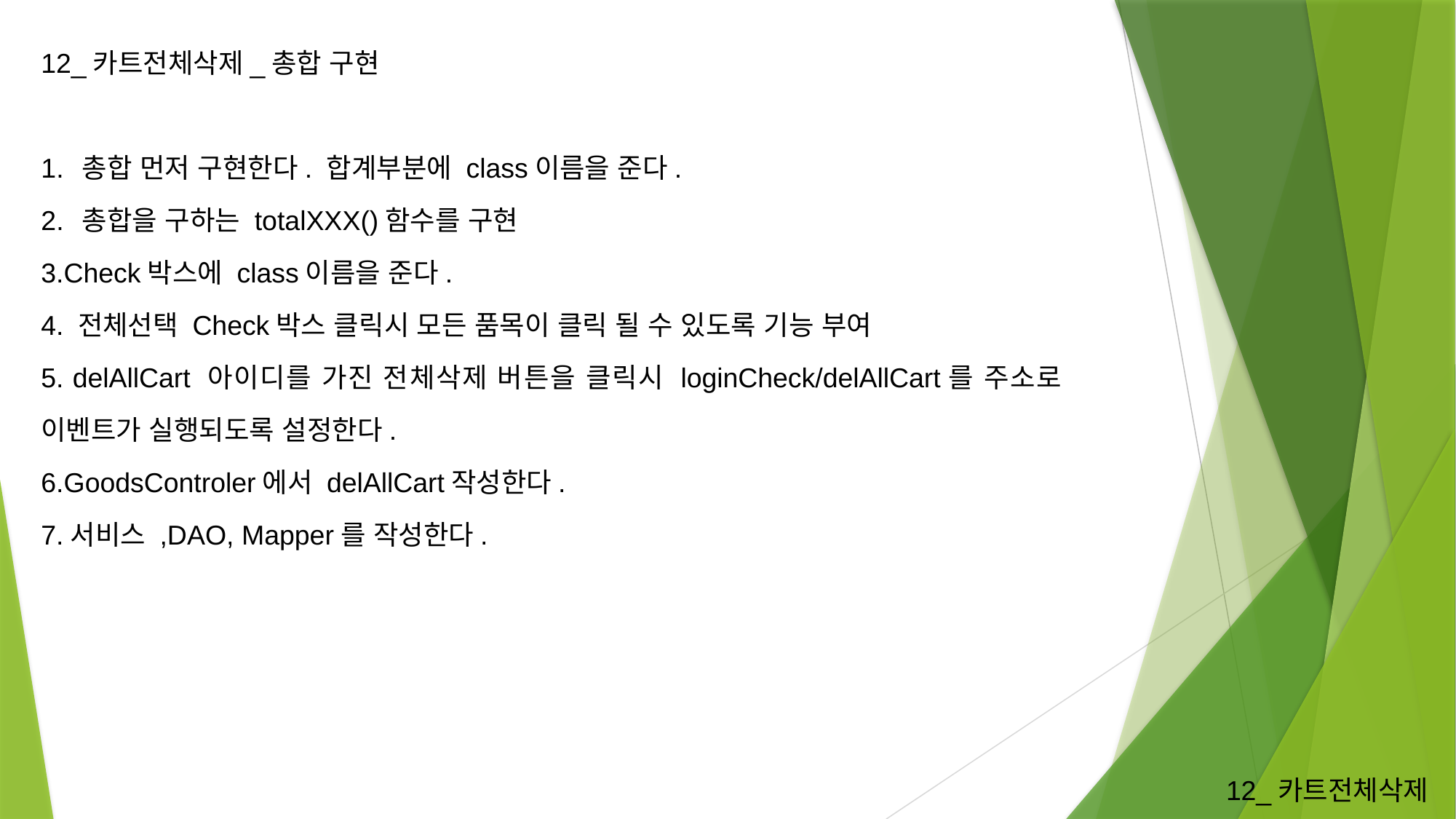

12_카트전체삭제_총합 구현

총합 먼저 구현한다. 합계부분에 class이름을 준다.
총합을 구하는 totalXXX()함수를 구현
3.Check박스에 class이름을 준다.
4. 전체선택 Check박스 클릭시 모든 품목이 클릭 될 수 있도록 기능 부여
5. delAllCart 아이디를 가진 전체삭제 버튼을 클릭시 loginCheck/delAllCart를 주소로 이벤트가 실행되도록 설정한다.
6.GoodsControler에서 delAllCart작성한다.
7.서비스 ,DAO, Mapper를 작성한다.
12_카트전체삭제